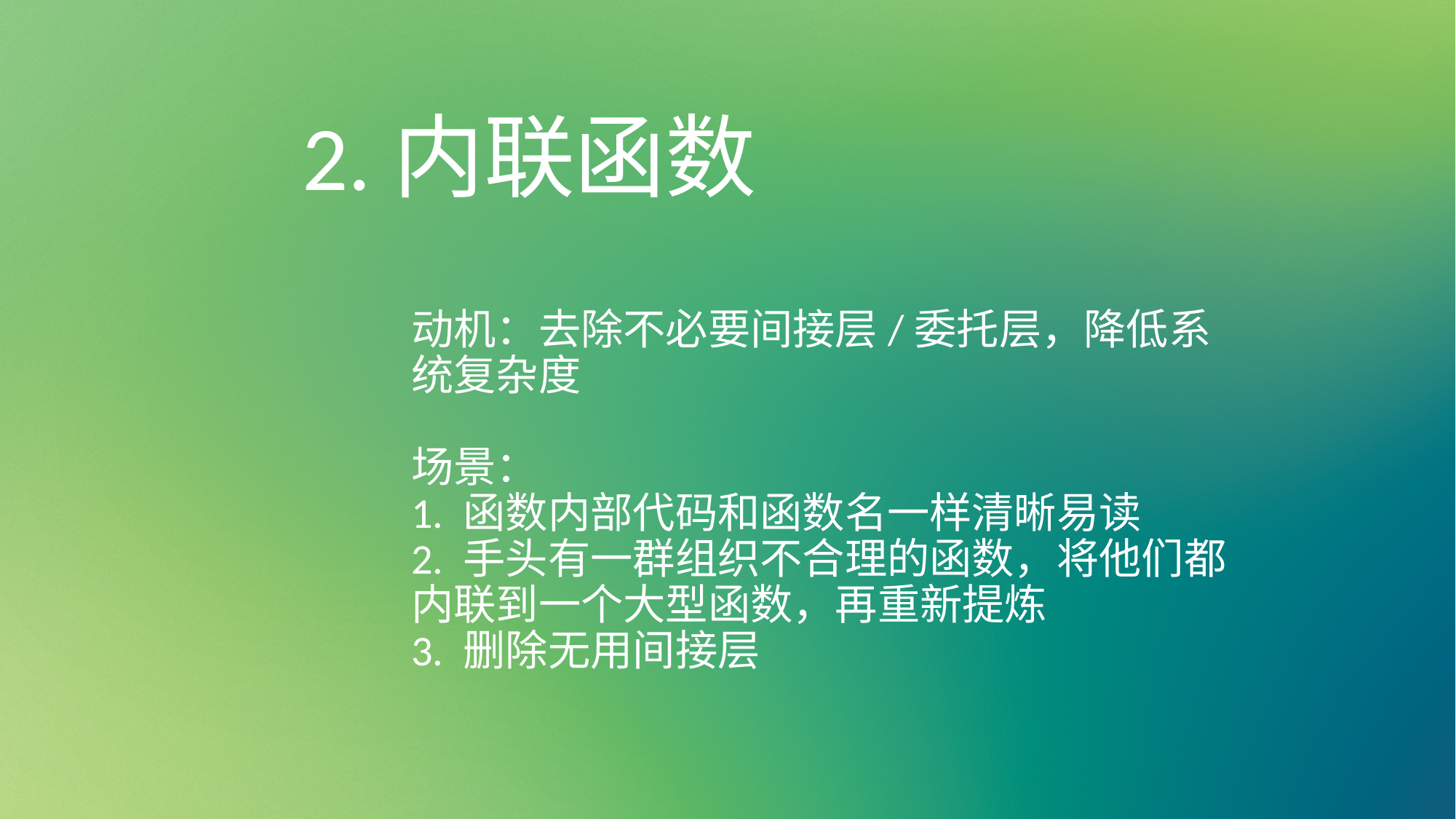

# 2.内联函数 动机：去除不必要间接层/委托层，降低系统复杂度 场景： 1. 函数内部代码和函数名一样清晰易读 2. 手头有一群组织不合理的函数，将他们都内联到一个大型函数，再重新提炼 3. 删除无用间接层